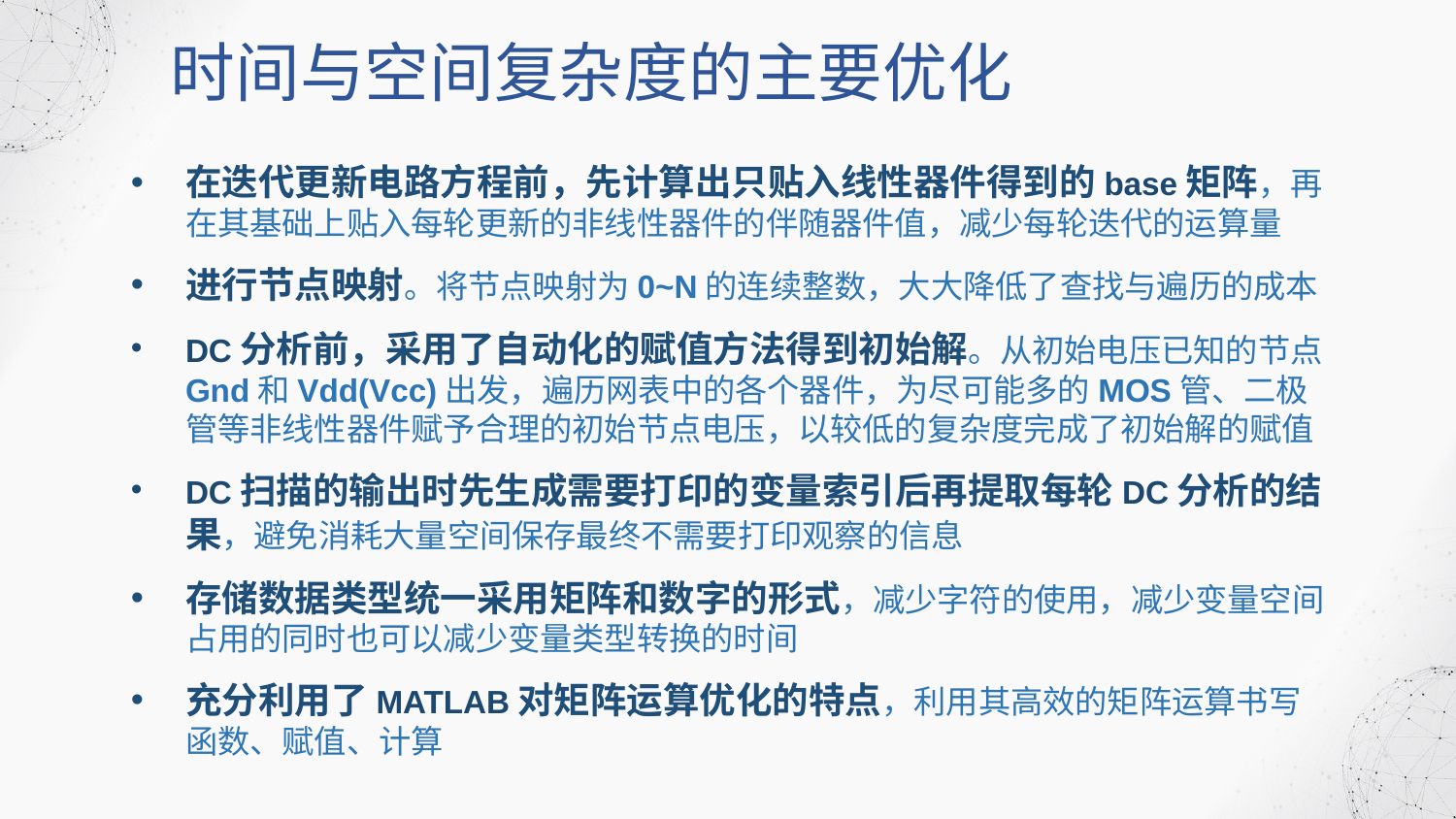

时间与空间复杂度的主要优化
在迭代更新电路方程前，先计算出只贴入线性器件得到的base矩阵，再在其基础上贴入每轮更新的非线性器件的伴随器件值，减少每轮迭代的运算量
进行节点映射。将节点映射为0~N的连续整数，大大降低了查找与遍历的成本
DC分析前，采用了自动化的赋值方法得到初始解。从初始电压已知的节点Gnd和Vdd(Vcc)出发，遍历网表中的各个器件，为尽可能多的MOS管、二极管等非线性器件赋予合理的初始节点电压，以较低的复杂度完成了初始解的赋值
DC扫描的输出时先生成需要打印的变量索引后再提取每轮DC分析的结果，避免消耗大量空间保存最终不需要打印观察的信息
存储数据类型统一采用矩阵和数字的形式，减少字符的使用，减少变量空间占用的同时也可以减少变量类型转换的时间
充分利用了MATLAB对矩阵运算优化的特点，利用其高效的矩阵运算书写函数、赋值、计算